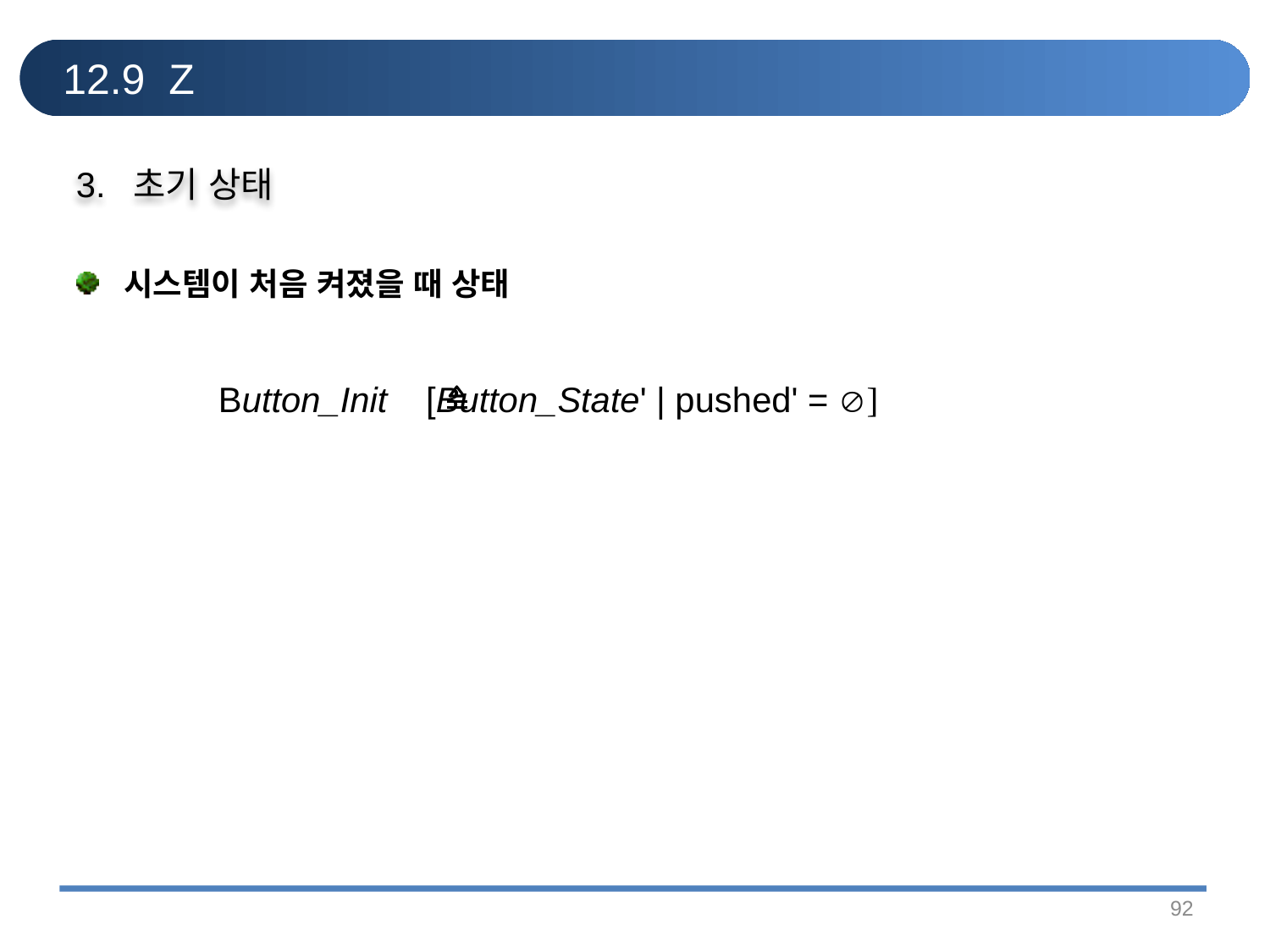

# 12.9  Z
3.  초기 상태
시스템이 처음 켜졌을 때 상태

                Button_Init    [Button_State' | pushed' = ∅]

92